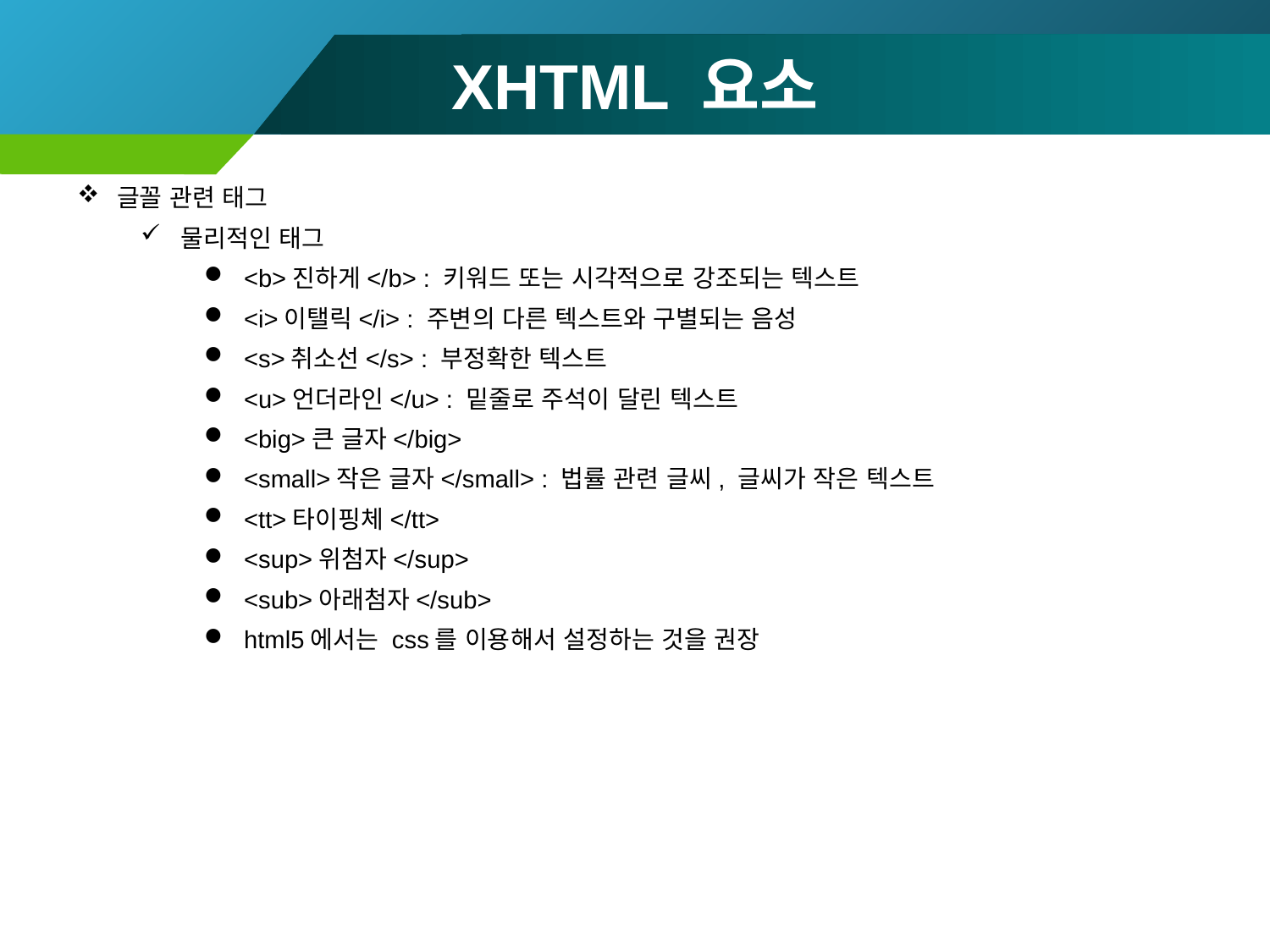

# XHTML 요소
글꼴 관련 태그
물리적인 태그
<b>진하게</b> : 키워드 또는 시각적으로 강조되는 텍스트
<i>이탤릭</i> : 주변의 다른 텍스트와 구별되는 음성
<s>취소선</s> : 부정확한 텍스트
<u>언더라인</u> : 밑줄로 주석이 달린 텍스트
<big>큰 글자</big>
<small>작은 글자</small> : 법률 관련 글씨, 글씨가 작은 텍스트
<tt>타이핑체</tt>
<sup>위첨자</sup>
<sub>아래첨자</sub>
html5에서는 css를 이용해서 설정하는 것을 권장
36